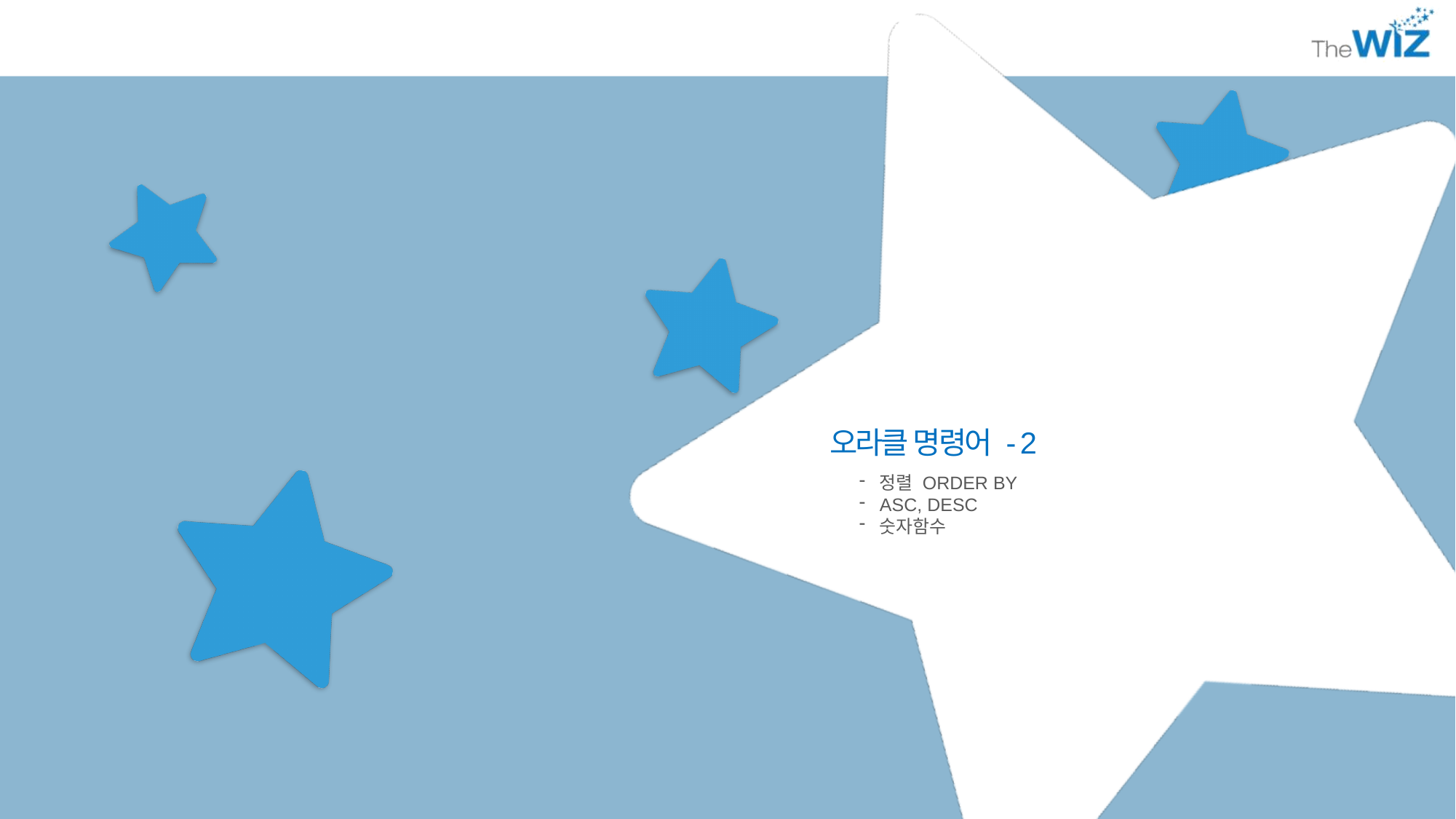

오라클 명령어 - 2
정렬 ORDER BY
ASC, DESC
숫자함수